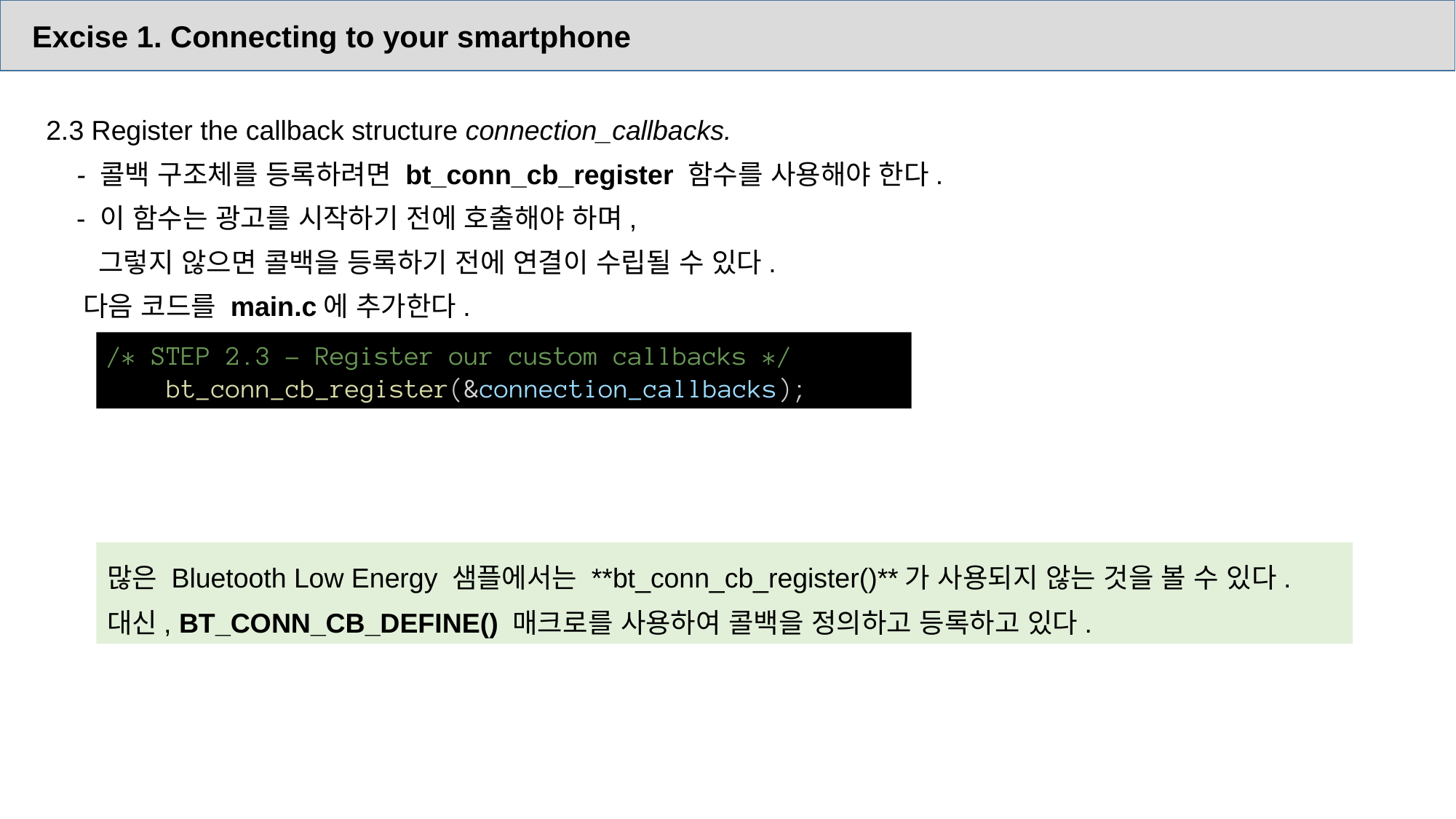

Excise 1. Connecting to your smartphone
2.3 Register the callback structure connection_callbacks.
    - 콜백 구조체를 등록하려면 bt_conn_cb_register 함수를 사용해야 한다.
    - 이 함수는 광고를 시작하기 전에 호출해야 하며,
      그렇지 않으면 콜백을 등록하기 전에 연결이 수립될 수 있다.
    다음 코드를 main.c에 추가한다.
/* STEP 2.3 - Register our custom callbacks */
    bt_conn_cb_register(&connection_callbacks);
많은 Bluetooth Low Energy 샘플에서는 **bt_conn_cb_register()**가 사용되지 않는 것을 볼 수 있다.   대신, BT_CONN_CB_DEFINE() 매크로를 사용하여 콜백을 정의하고 등록하고 있다.